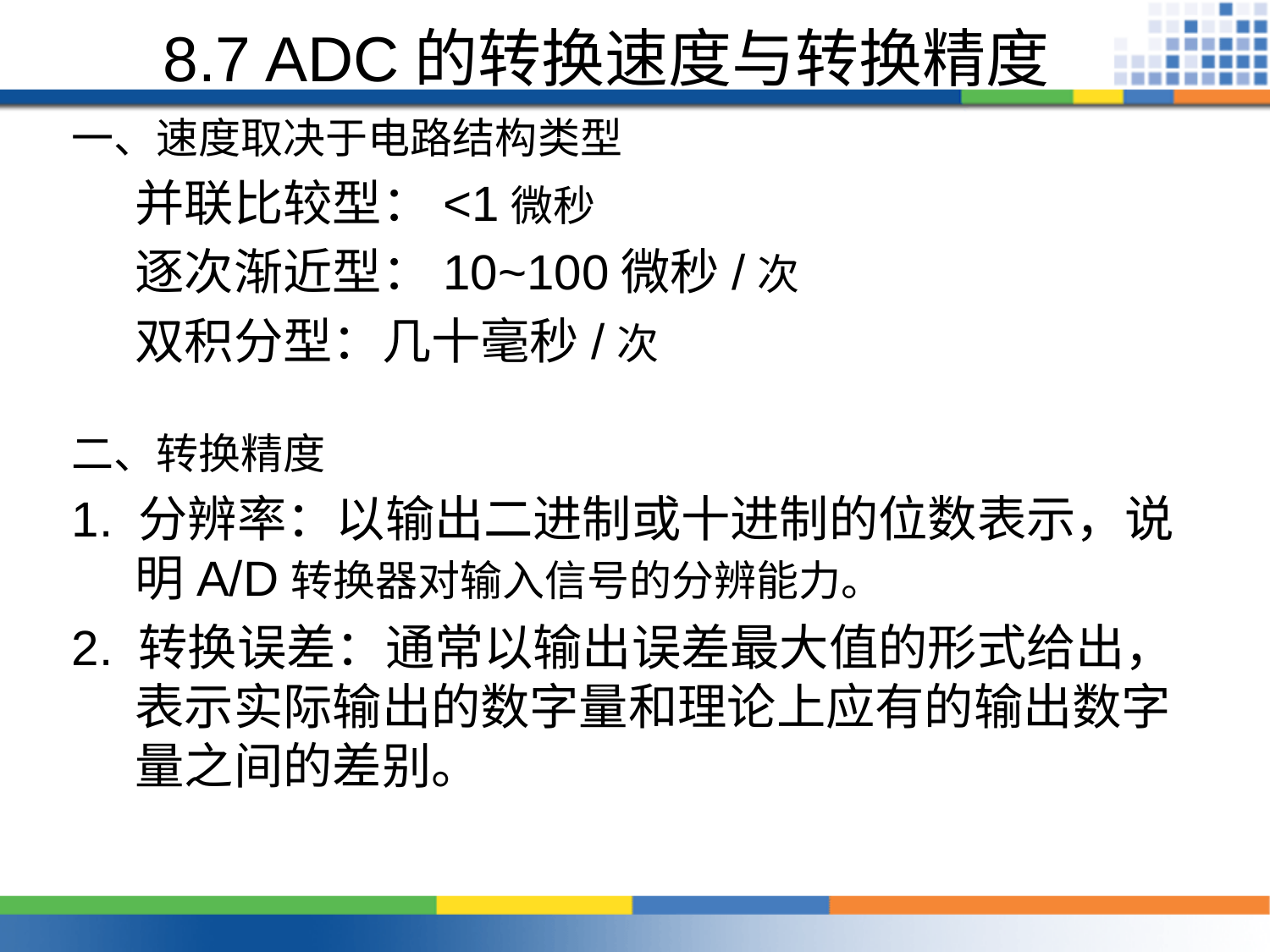

# 8.7 ADC的转换速度与转换精度
一、速度取决于电路结构类型
	并联比较型：<1微秒
	逐次渐近型：10~100微秒/次
	双积分型：几十毫秒/次

二、转换精度
1. 分辨率：以输出二进制或十进制的位数表示，说明A/D转换器对输入信号的分辨能力。
2. 转换误差：通常以输出误差最大值的形式给出，表示实际输出的数字量和理论上应有的输出数字量之间的差别。